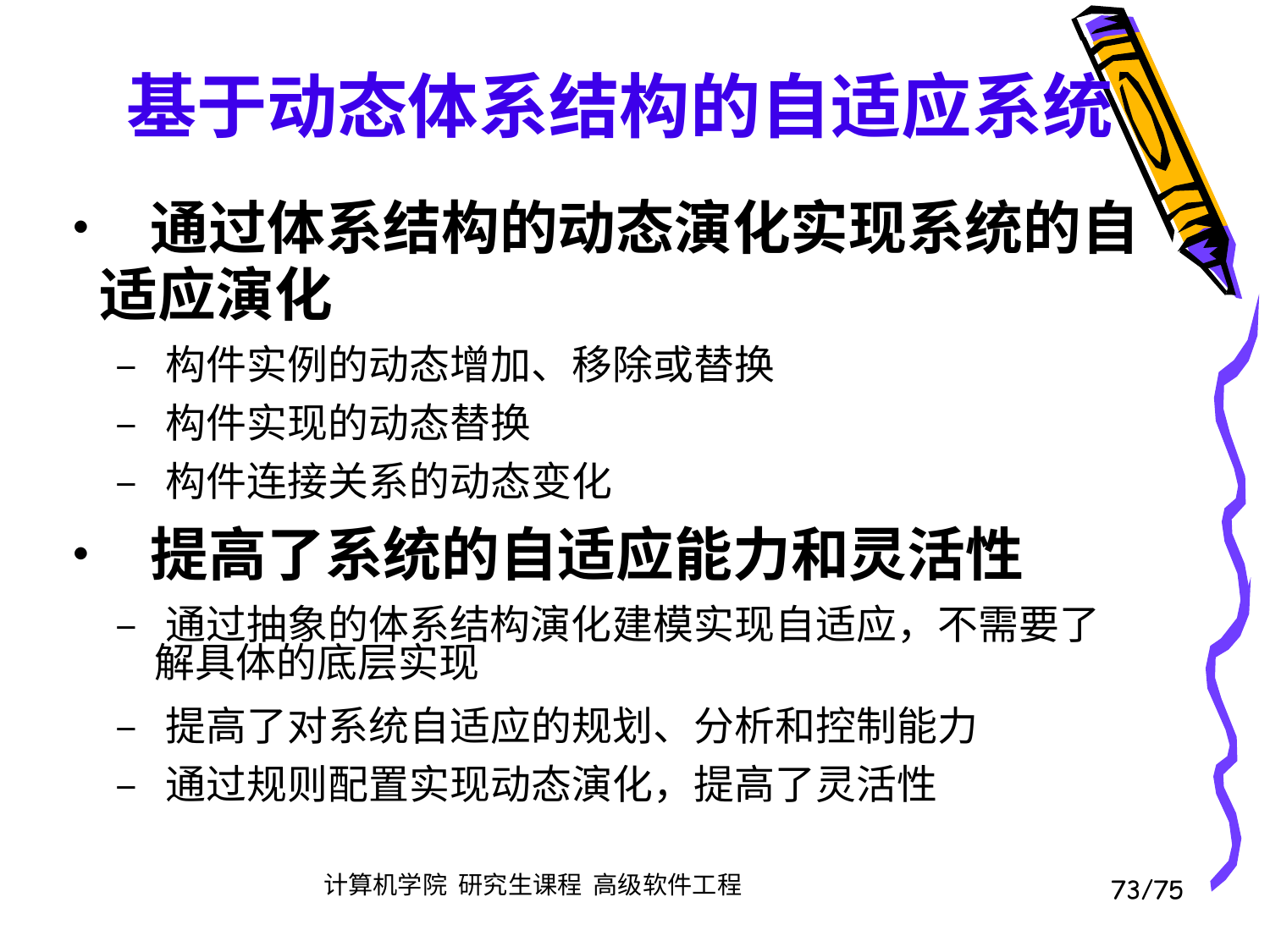

基于动态体系结构的自适应系统

•  通过体系结构的动态演化实现系统的自
	适应演化
		–  构件实例的动态增加、移除或替换
		–  构件实现的动态替换
		–  构件连接关系的动态变化
•  提高了系统的自适应能力和灵活性
		–  通过抽象的体系结构演化建模实现自适应，不需要了
				解具体的底层实现
		–  提高了对系统自适应的规划、分析和控制能力
		–  通过规则配置实现动态演化，提高了灵活性

73/75
计算机学院  研究生课程  高级软件工程